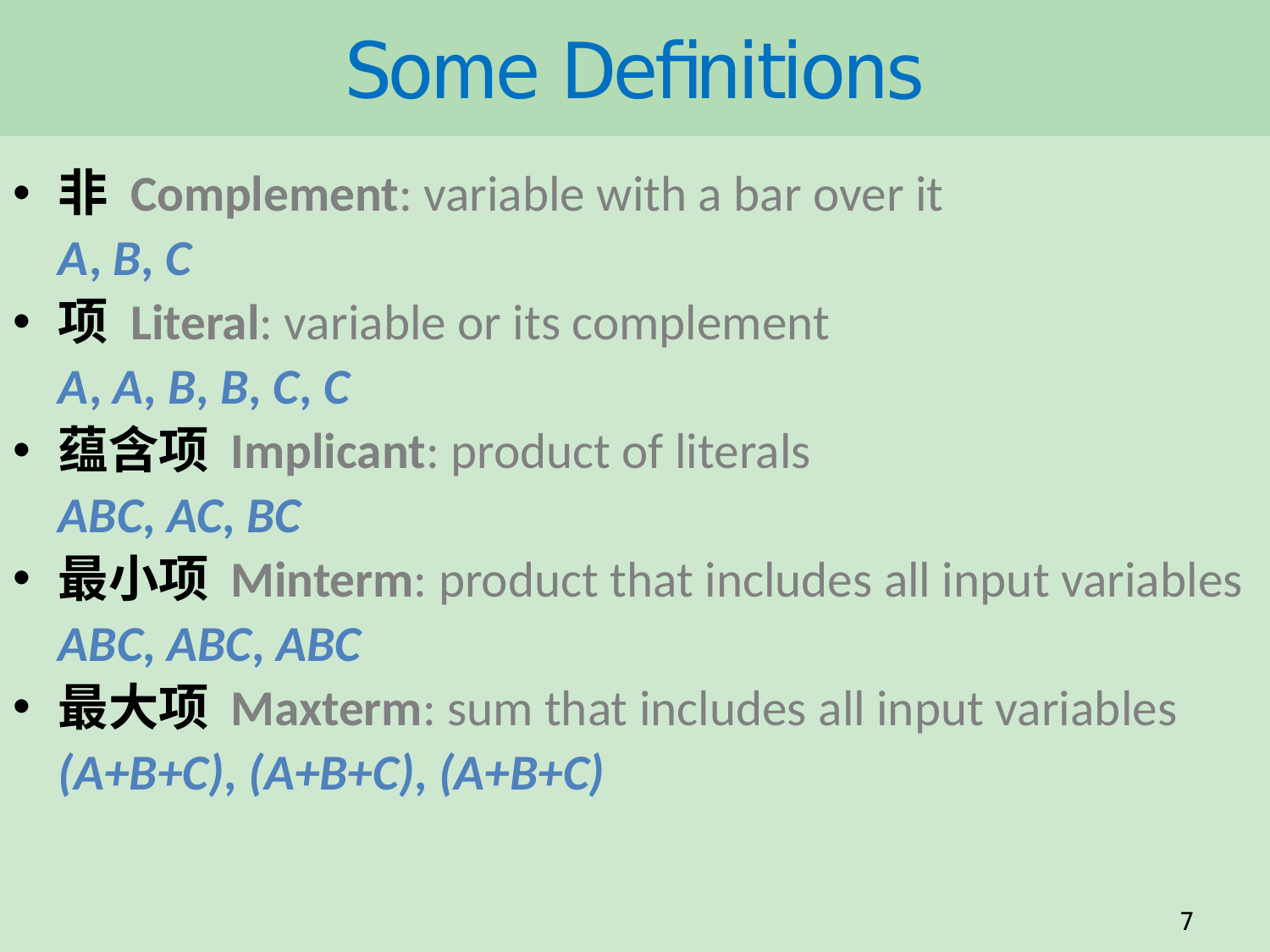

# Some Definitions
非 Complement: variable with a bar over it
    A, B, C
项 Literal: variable or its complement
    A, A, B, B, C, C
蕴含项 Implicant: product of literals
    ABC, AC, BC
最小项 Minterm: product that includes all input variables
    ABC, ABC, ABC
最大项 Maxterm: sum that includes all input variables
    (A+B+C), (A+B+C), (A+B+C)
7